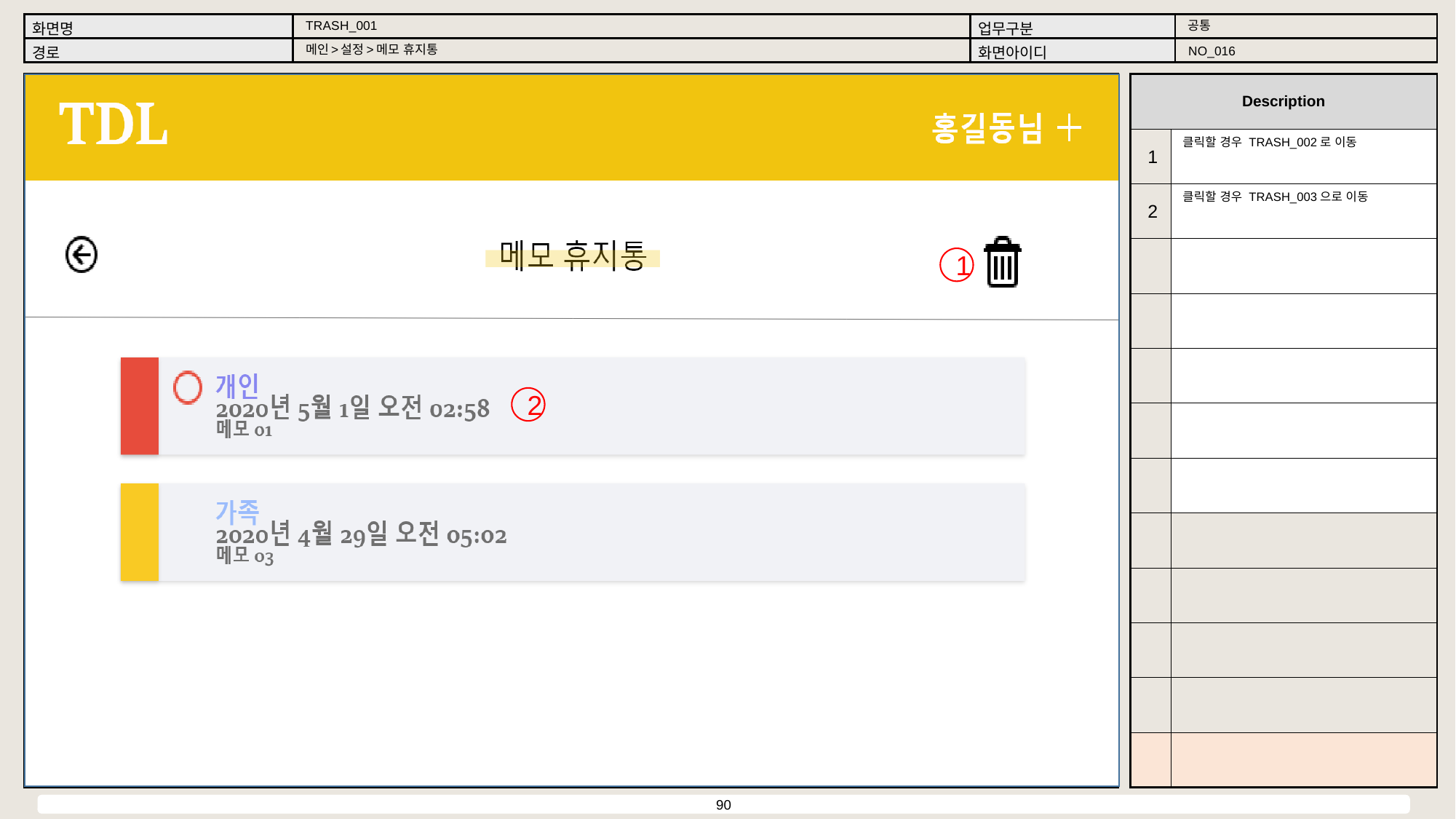

공통
TRASH_001
메인>설정>메모 휴지통
NO_016

클릭할 경우 TRASH_002로 이동
1
클릭할 경우 TRASH_003으로 이동
2
1
2